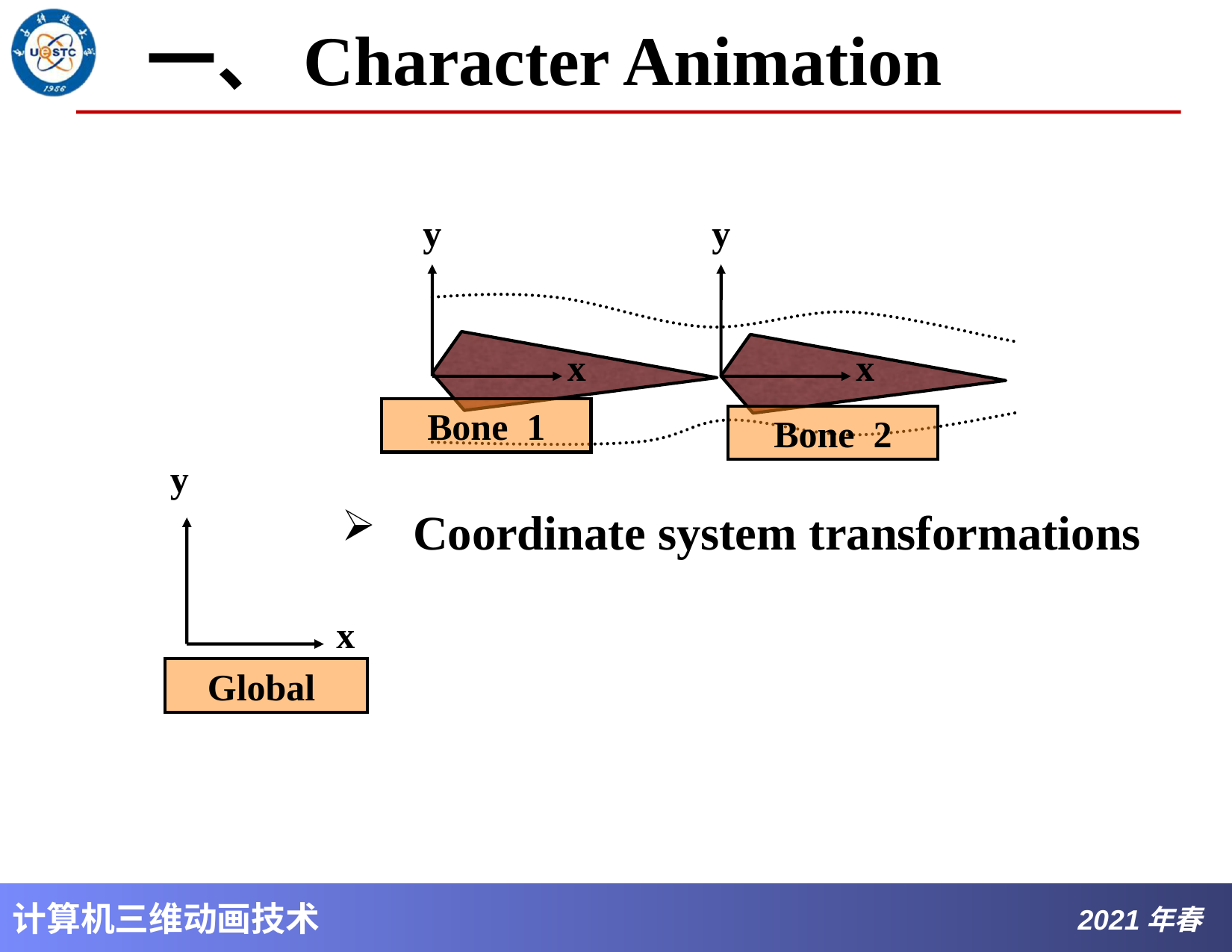

# 一、Character Animation
y
y

x
x

Bone  1
Bone  2

y

x

Coordinate system transformations
Global